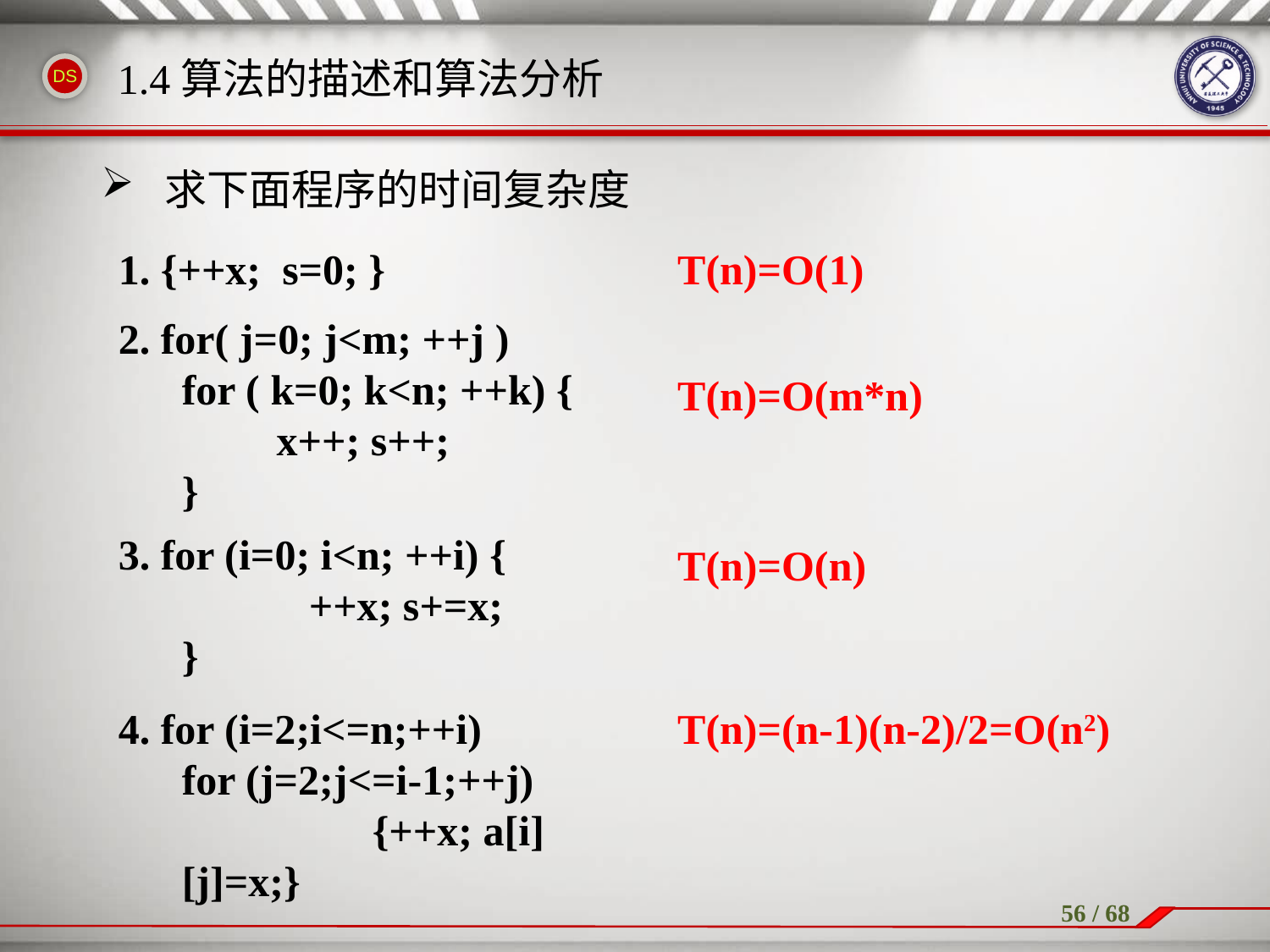

1.4算法的描述和算法分析
求下面程序的时间复杂度
1. {++x;  s=0; }
T(n)=O(1)
2. for( j=0; j<m; ++j )
	for ( k=0; k<n; ++k) {
	　　x++; s++;
	}
T(n)=O(m*n)
3. for (i=0; i<n; ++i) {
		++x; s+=x;
	}
T(n)=O(n)
T(n)=(n-1)(n-2)/2=O(n2)
4. for (i=2;i<=n;++i)
	for (j=2;j<=i-1;++j)
		      {++x; a[i][j]=x;}